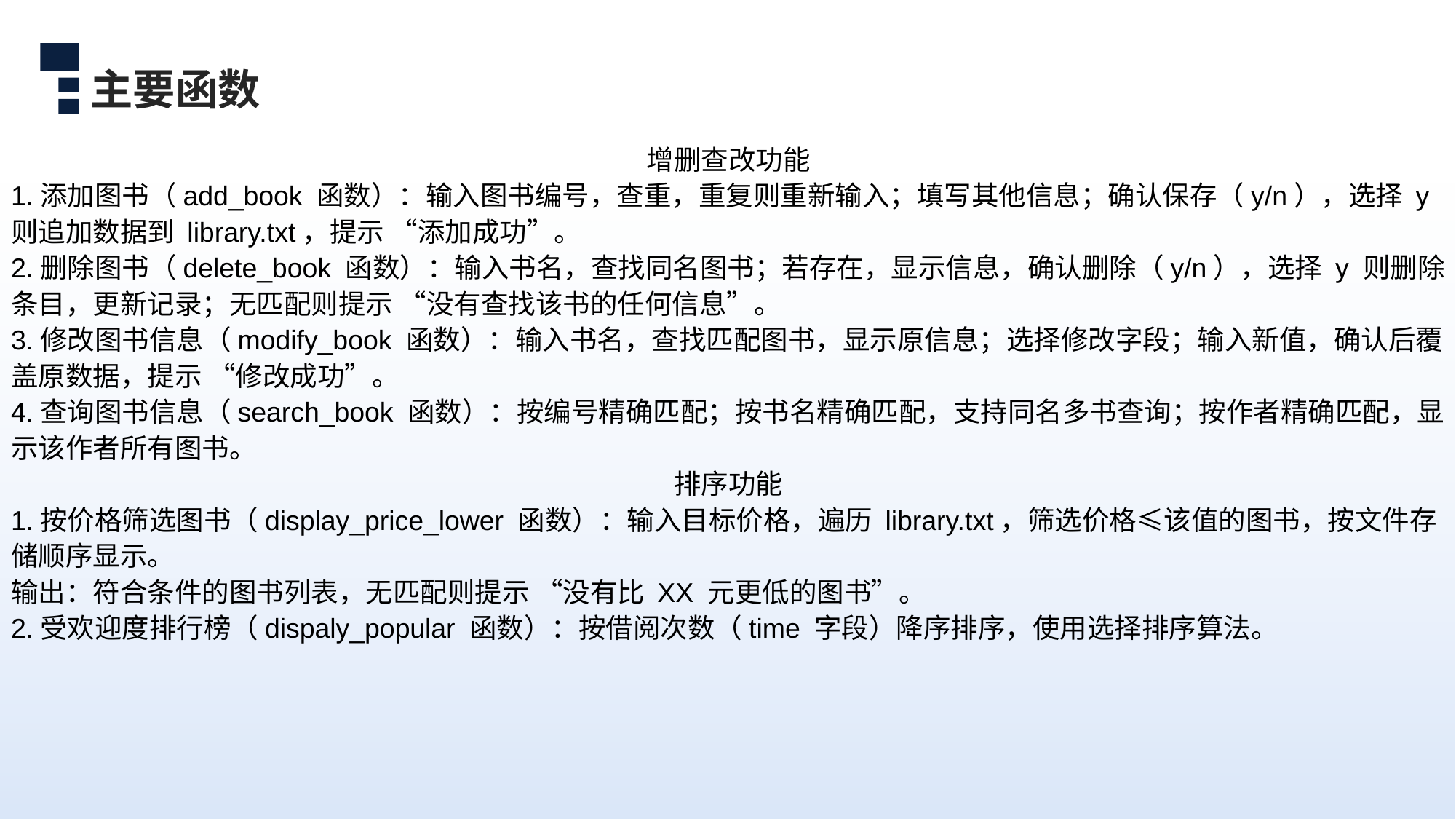

增删查改功能
1.添加图书（add_book 函数）：输入图书编号，查重，重复则重新输入；填写其他信息；确认保存（y/n），选择 y 则追加数据到 library.txt，提示 “添加成功”。
2.删除图书（delete_book 函数）：输入书名，查找同名图书；若存在，显示信息，确认删除（y/n），选择 y 则删除条目，更新记录；无匹配则提示 “没有查找该书的任何信息”。
3.修改图书信息（modify_book 函数）：输入书名，查找匹配图书，显示原信息；选择修改字段；输入新值，确认后覆盖原数据，提示 “修改成功”。
4.查询图书信息（search_book 函数）：按编号精确匹配；按书名精确匹配，支持同名多书查询；按作者精确匹配，显示该作者所有图书。
排序功能
1.按价格筛选图书（display_price_lower 函数）：输入目标价格，遍历 library.txt，筛选价格≤该值的图书，按文件存储顺序显示。
输出：符合条件的图书列表，无匹配则提示 “没有比 XX 元更低的图书”。
2.受欢迎度排行榜（dispaly_popular 函数）：按借阅次数（time 字段）降序排序，使用选择排序算法。

主要函数